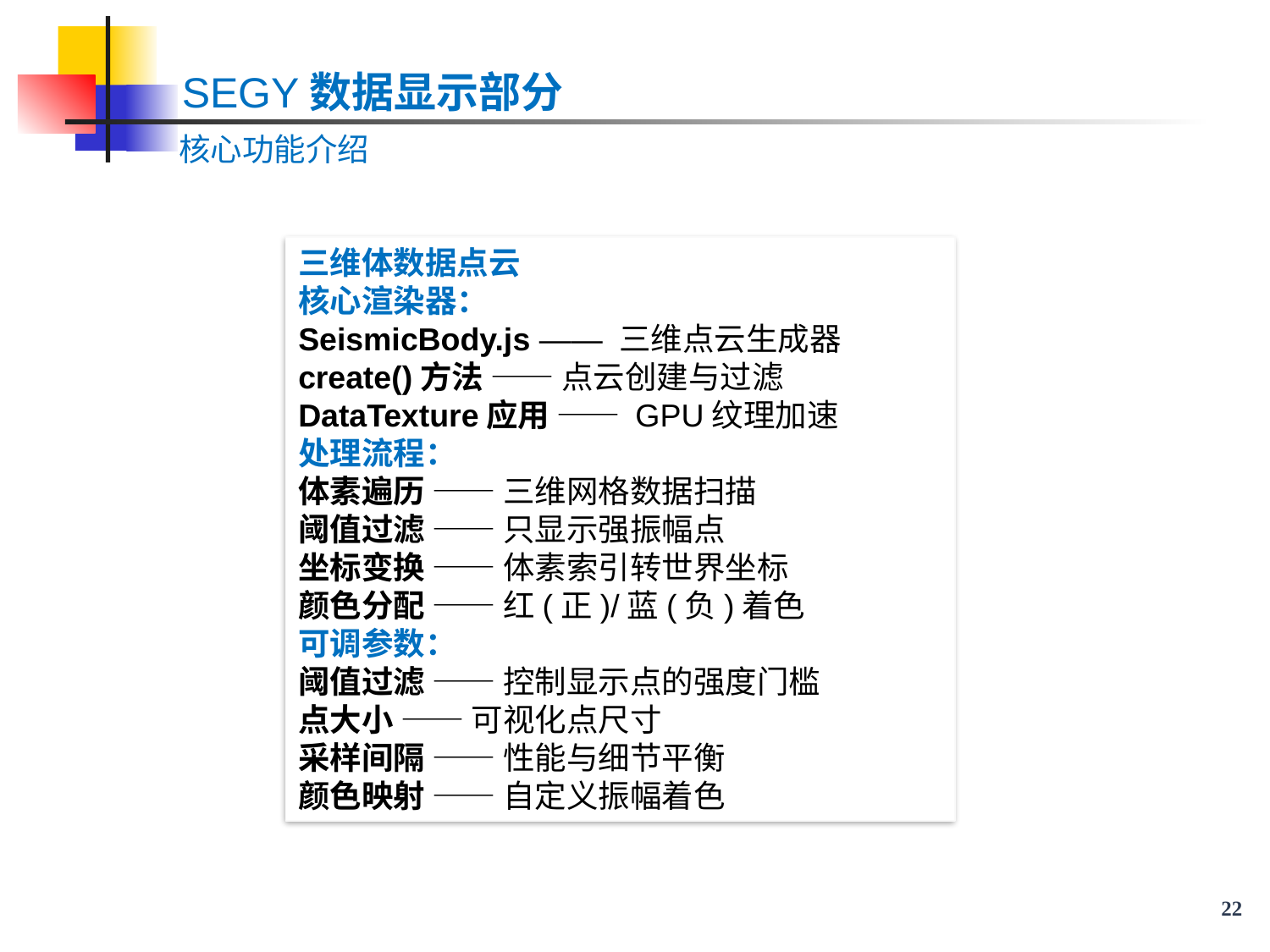

SEGY数据显示部分
        核心功能介绍
三维体数据点云
核心渲染器：
SeismicBody.js —— 三维点云生成器
create()方法 —— 点云创建与过滤
DataTexture应用 —— GPU纹理加速
处理流程：
体素遍历 —— 三维网格数据扫描
阈值过滤 —— 只显示强振幅点
坐标变换 —— 体素索引转世界坐标
颜色分配 —— 红(正)/蓝(负)着色
可调参数：
阈值过滤 —— 控制显示点的强度门槛
点大小 —— 可视化点尺寸
采样间隔 —— 性能与细节平衡
颜色映射 —— 自定义振幅着色